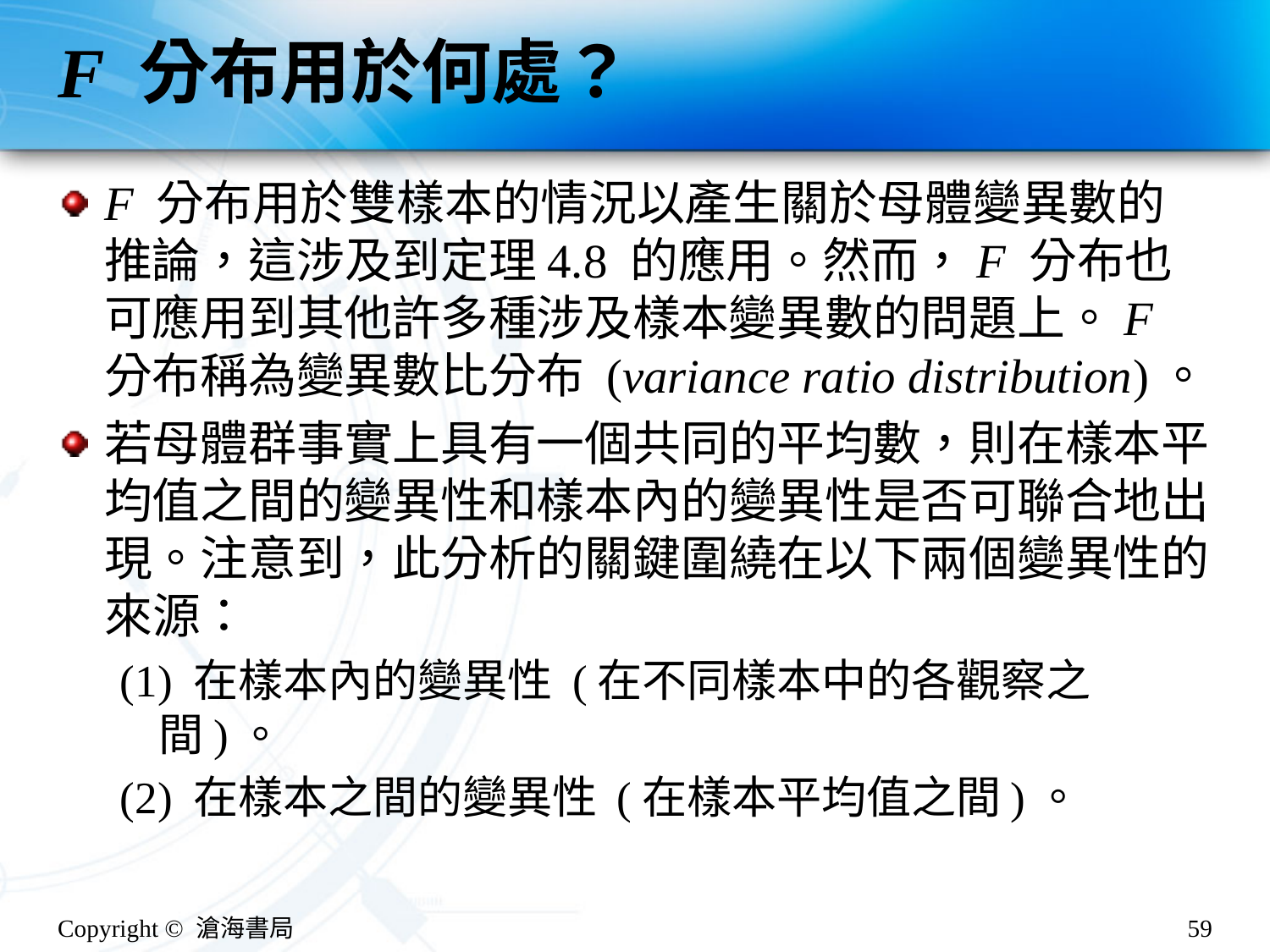

# F 分布用於何處？
F 分布用於雙樣本的情況以產生關於母體變異數的推論，這涉及到定理4.8 的應用。然而，F 分布也可應用到其他許多種涉及樣本變異數的問題上。F 分布稱為變異數比分布 (variance ratio distribution)。
若母體群事實上具有一個共同的平均數，則在樣本平均值之間的變異性和樣本內的變異性是否可聯合地出現。注意到，此分析的關鍵圍繞在以下兩個變異性的來源：
(1) 在樣本內的變異性 (在不同樣本中的各觀察之間)。
(2) 在樣本之間的變異性 (在樣本平均值之間)。
Copyright © 滄海書局
59